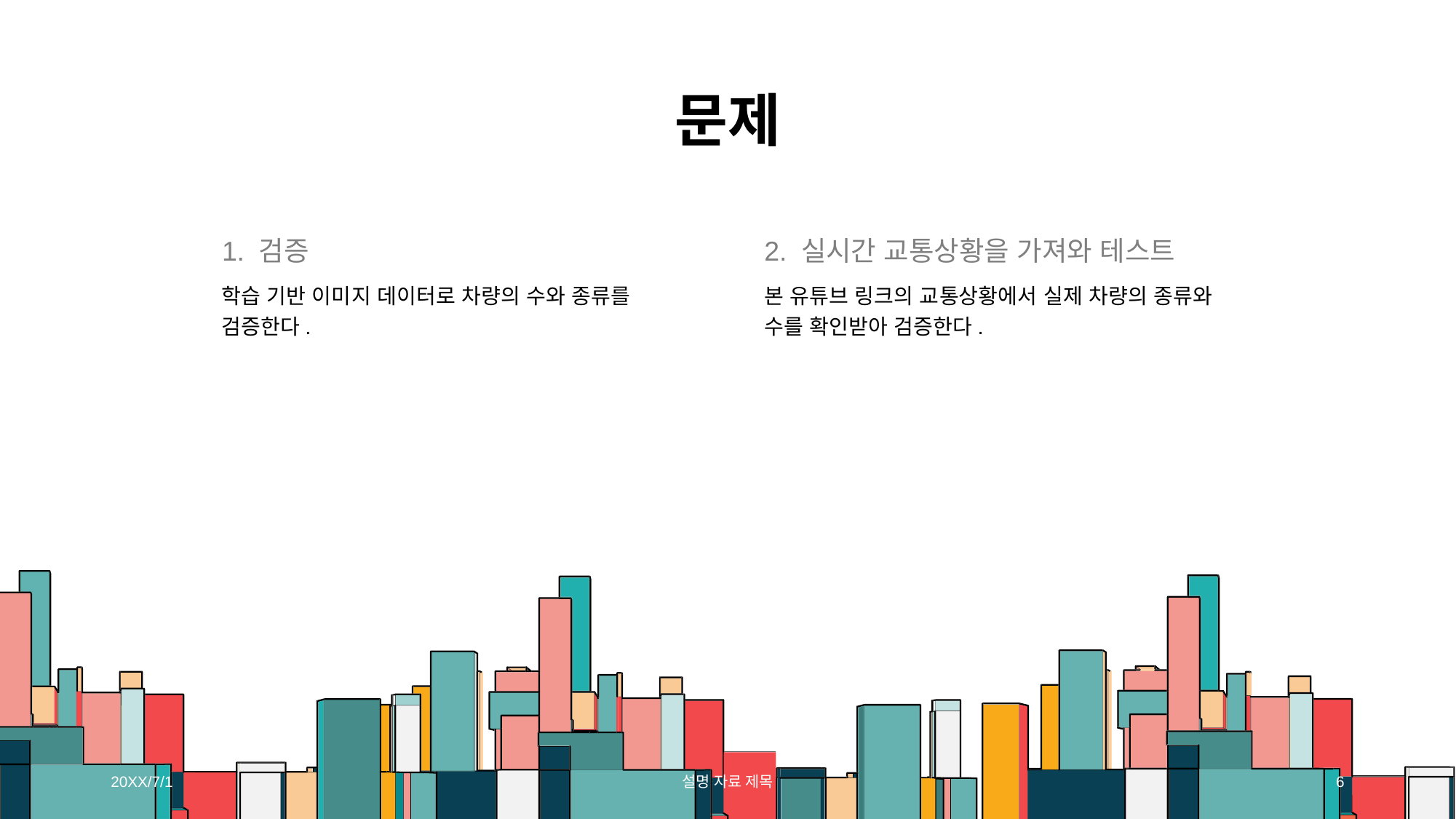

# 문제
1. 검증
2. 실시간 교통상황을 가져와 테스트
본 유튜브 링크의 교통상황에서 실제 차량의 종류와 수를 확인받아 검증한다.
학습 기반 이미지 데이터로 차량의 수와 종류를 검증한다.
20XX/7/1
설명 자료 제목
6